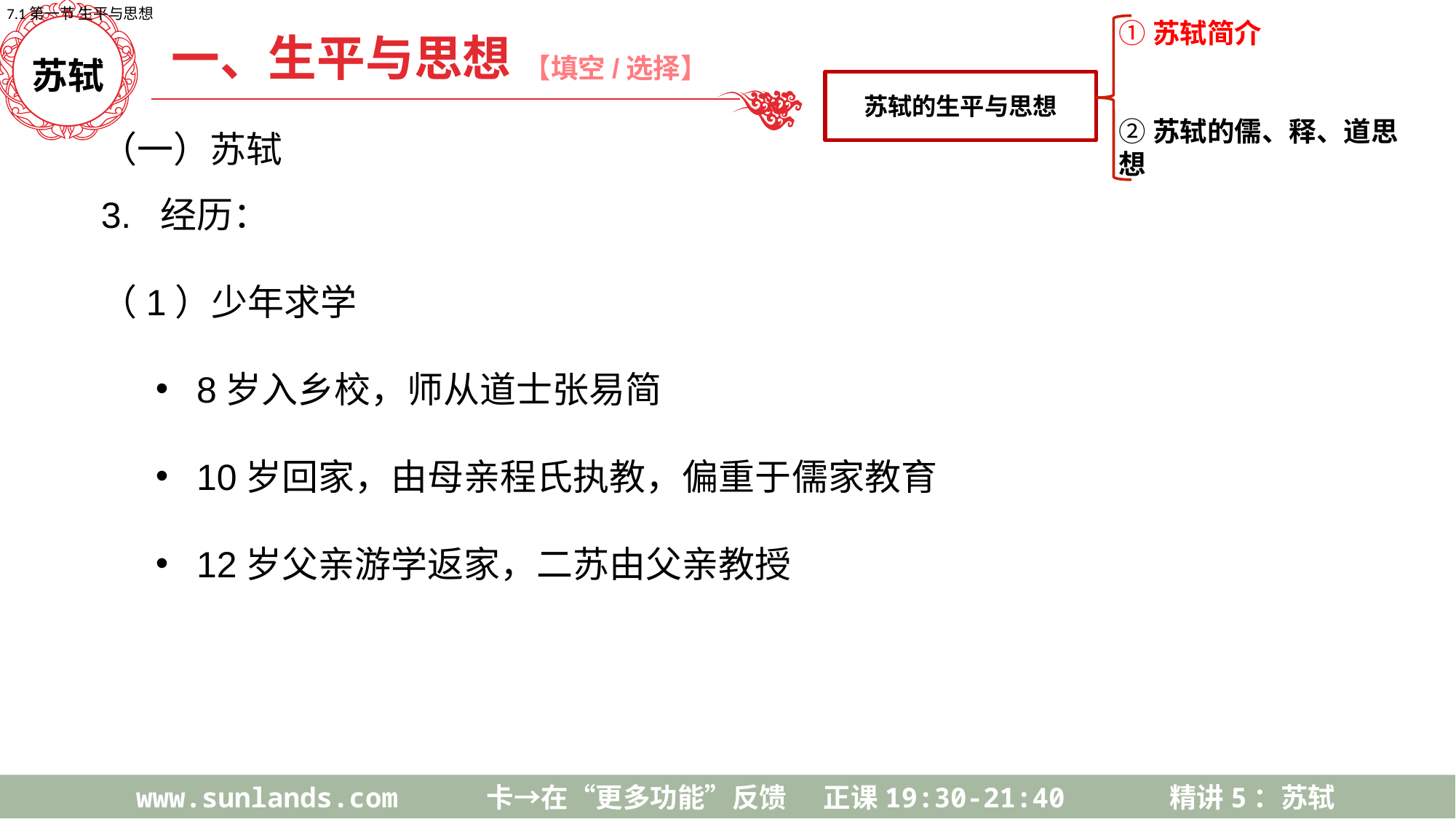

7.1第一节 生平与思想
①苏轼简介

②苏轼的儒、释、道思想

苏轼的生平与思想

一、生平与思想
【填空/选择】
苏轼

（一）苏轼
3.  经历：
（1）少年求学
8岁入乡校，师从道士张易简
10岁回家，由母亲程氏执教，偏重于儒家教育
12岁父亲游学返家，二苏由父亲教授